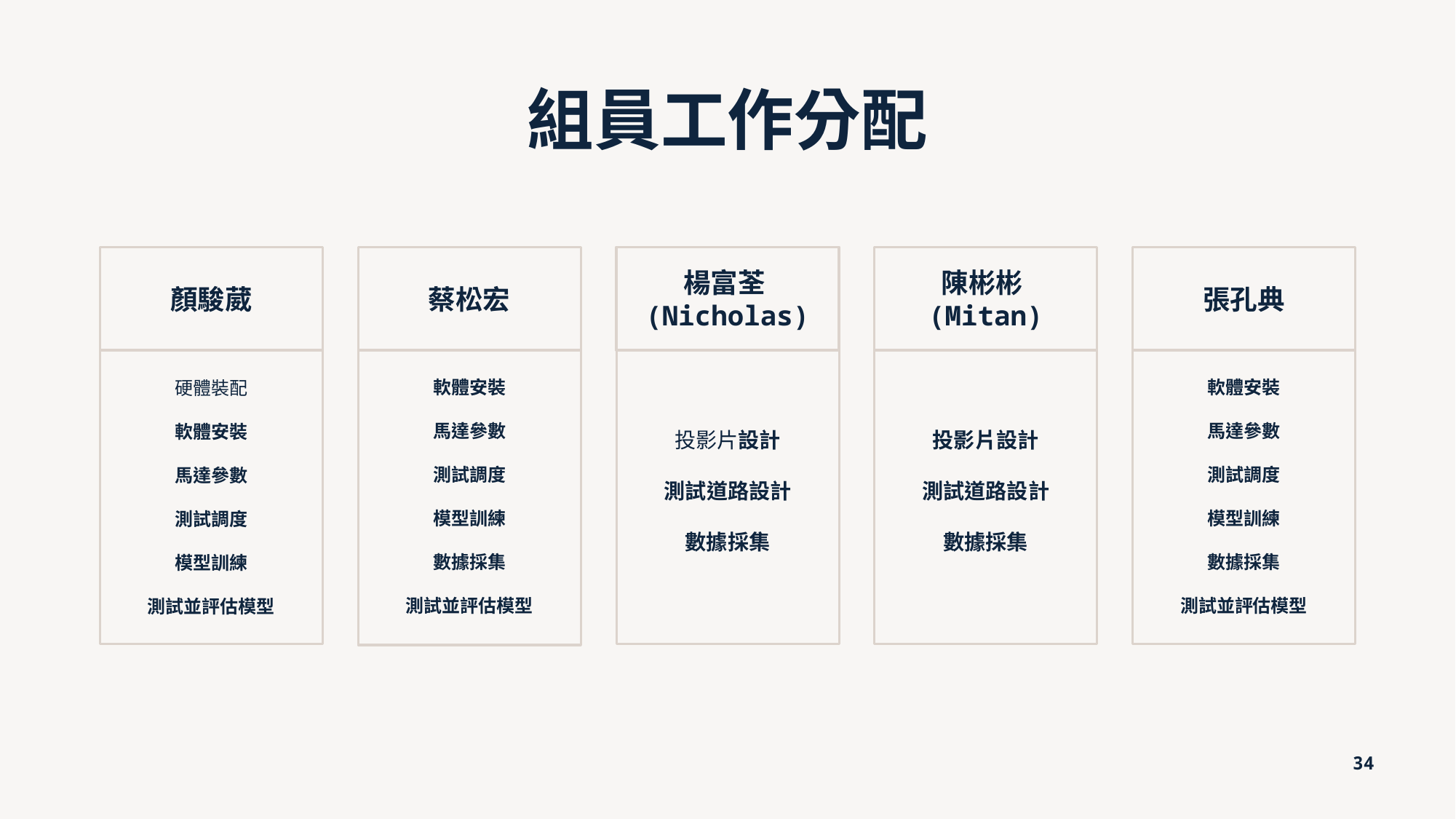

# 組員工作分配
顏駿葳
蔡松宏
楊富荃(Nicholas)
陳彬彬(Mitan)
張孔典

硬體裝配

軟體安裝

馬達參數

測試調度

模型訓練

測試並評估模型

軟體安裝

馬達參數

測試調度

模型訓練

數據採集

測試並評估模型

投影片設計

測試道路設計

數據採集

投影片設計

測試道路設計

數據採集

軟體安裝

馬達參數

測試調度

模型訓練

數據採集

測試並評估模型

34